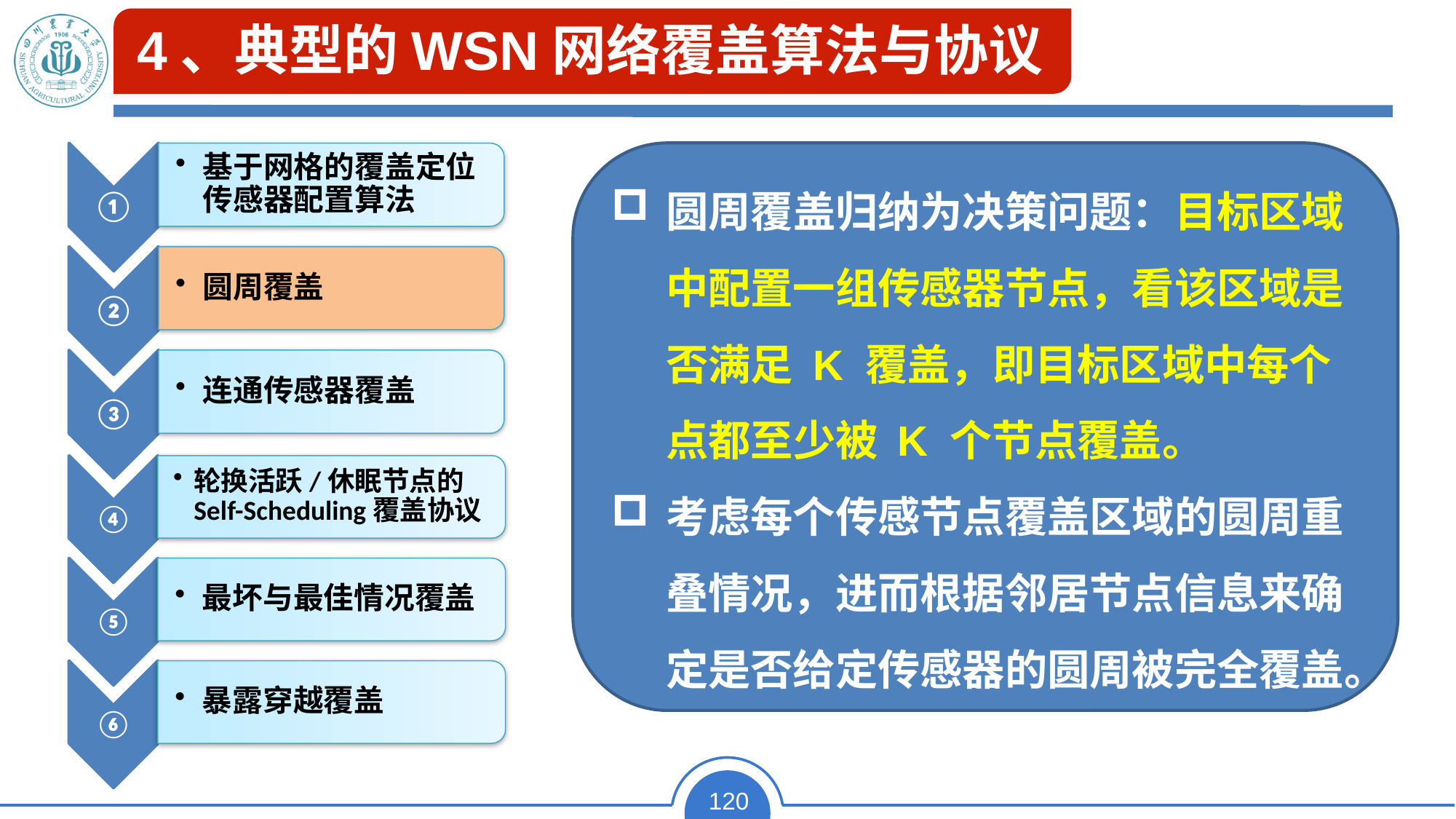

# 4、典型的WSN网络覆盖算法与协议
圆周覆盖归纳为决策问题：目标区域中配置一组传感器节点，看该区域是否满足 K 覆盖，即目标区域中每个点都至少被 K 个节点覆盖。
考虑每个传感节点覆盖区域的圆周重叠情况，进而根据邻居节点信息来确定是否给定传感器的圆周被完全覆盖。
①
基于网格的覆盖定位传感器配置算法
②
圆周覆盖
③
连通传感器覆盖
④
轮换活跃/休眠节点的Self-Scheduling覆盖协议
⑤
最坏与最佳情况覆盖
⑥
暴露穿越覆盖